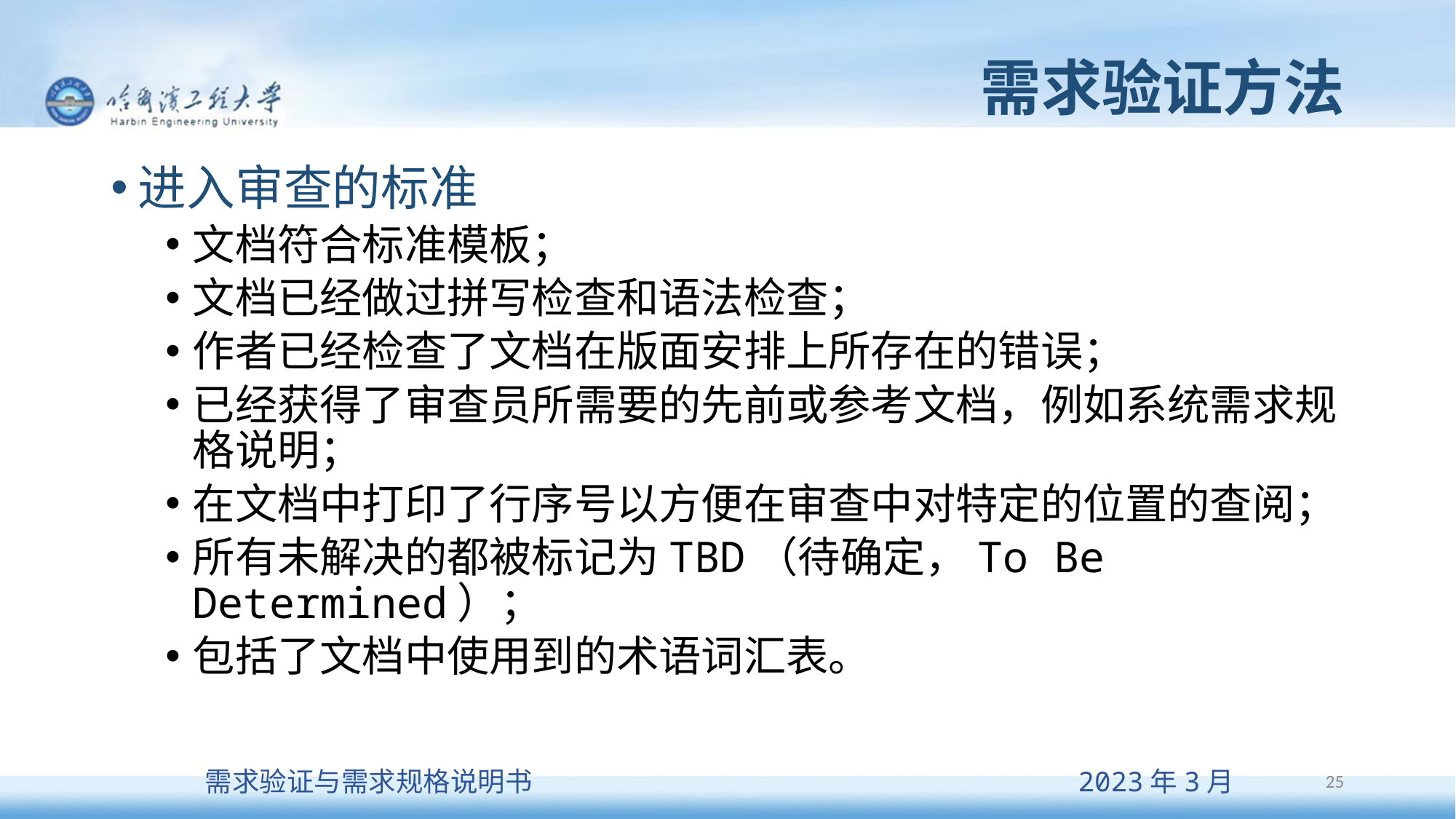

# 需求验证方法
进入审查的标准
文档符合标准模板；
文档已经做过拼写检查和语法检查；
作者已经检查了文档在版面安排上所存在的错误；
已经获得了审查员所需要的先前或参考文档，例如系统需求规格说明；
在文档中打印了行序号以方便在审查中对特定的位置的查阅；
所有未解决的都被标记为TBD（待确定，To Be Determined）；
包括了文档中使用到的术语词汇表。

25